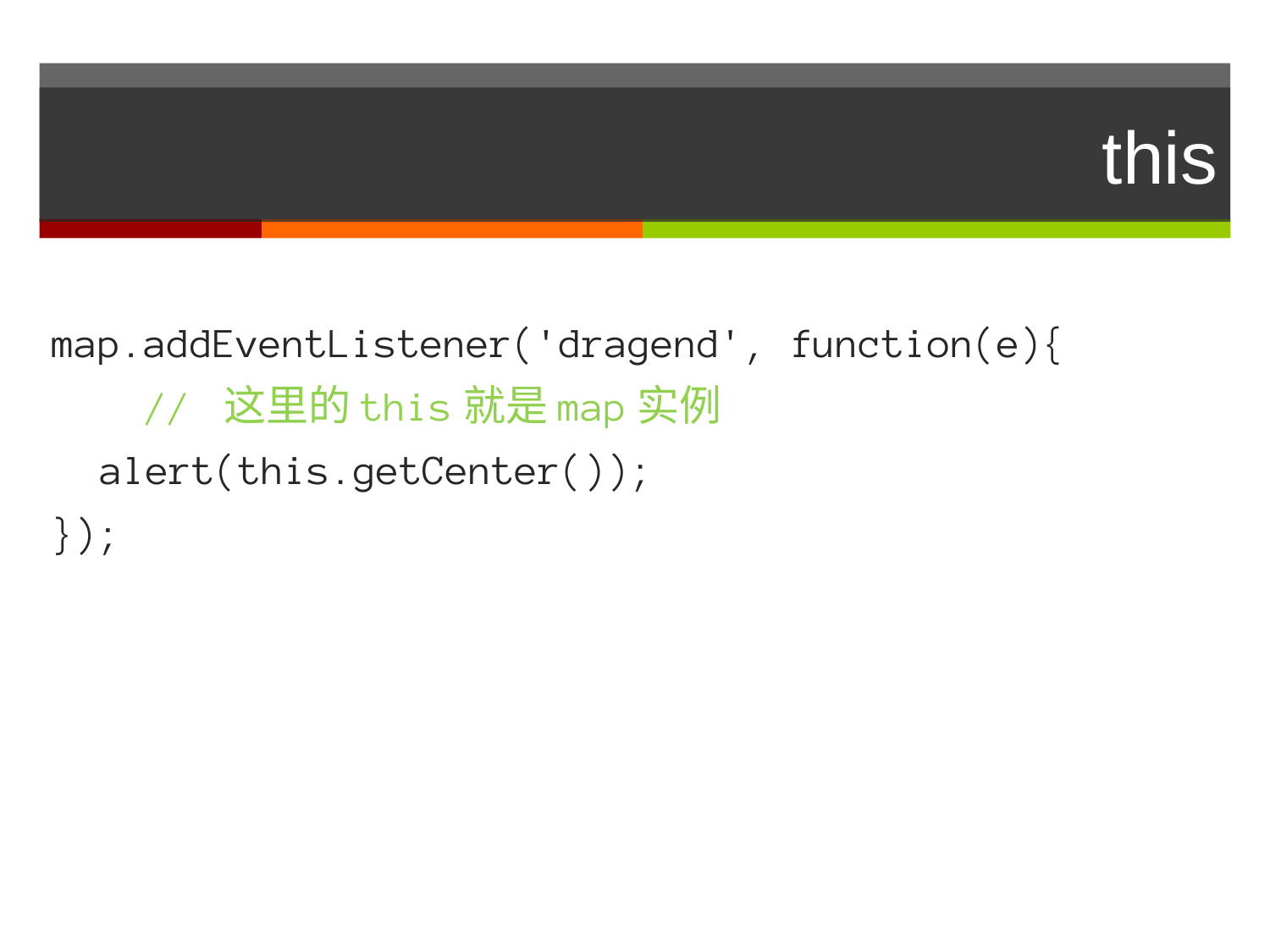

# this
map.addEventListener('dragend', function(e){
    // 这里的this就是map实例
    alert(this.getCenter());
});